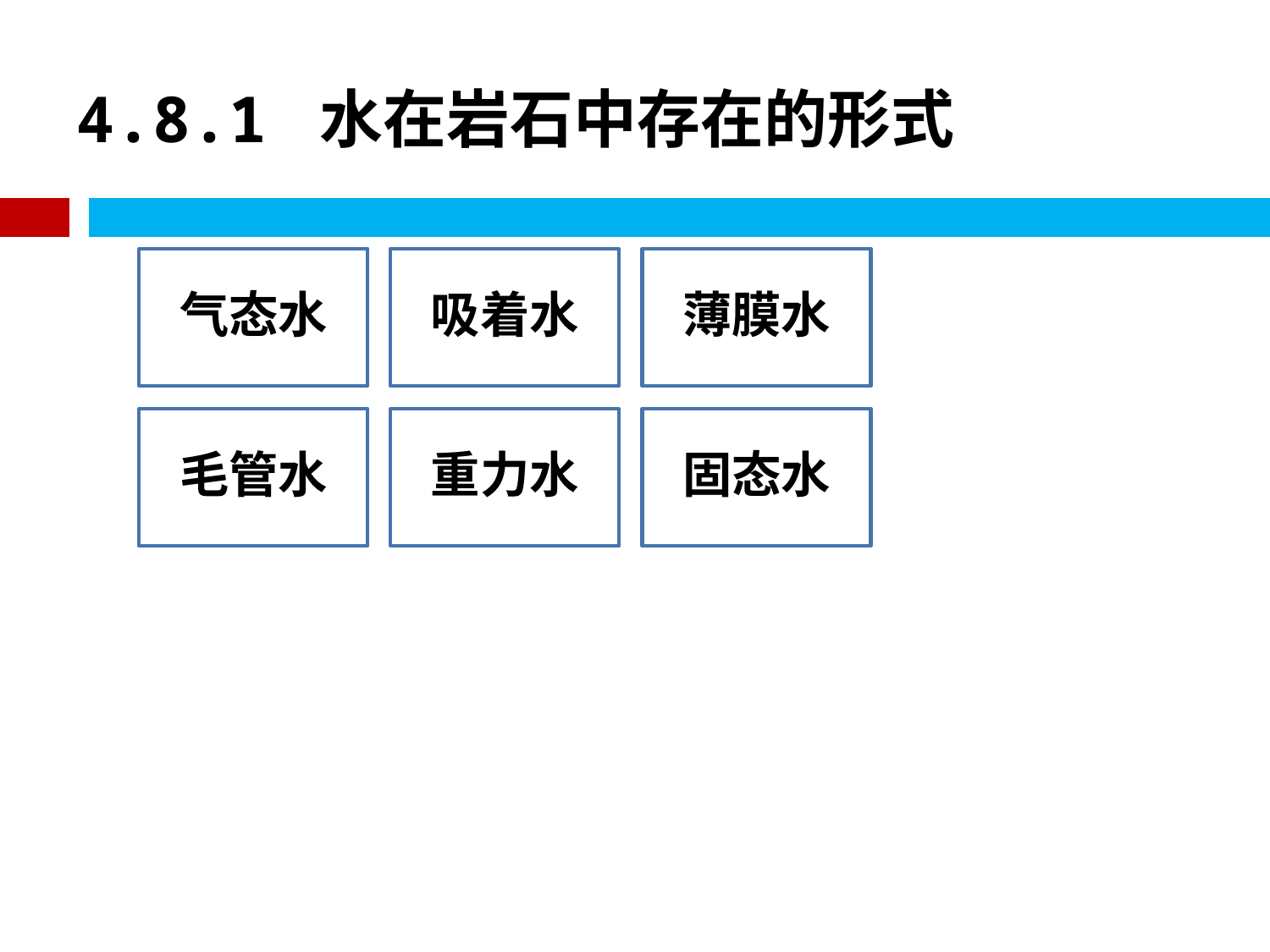

# 4.8.1 水在岩石中存在的形式
气态水
吸着水
薄膜水
毛管水
重力水
固态水